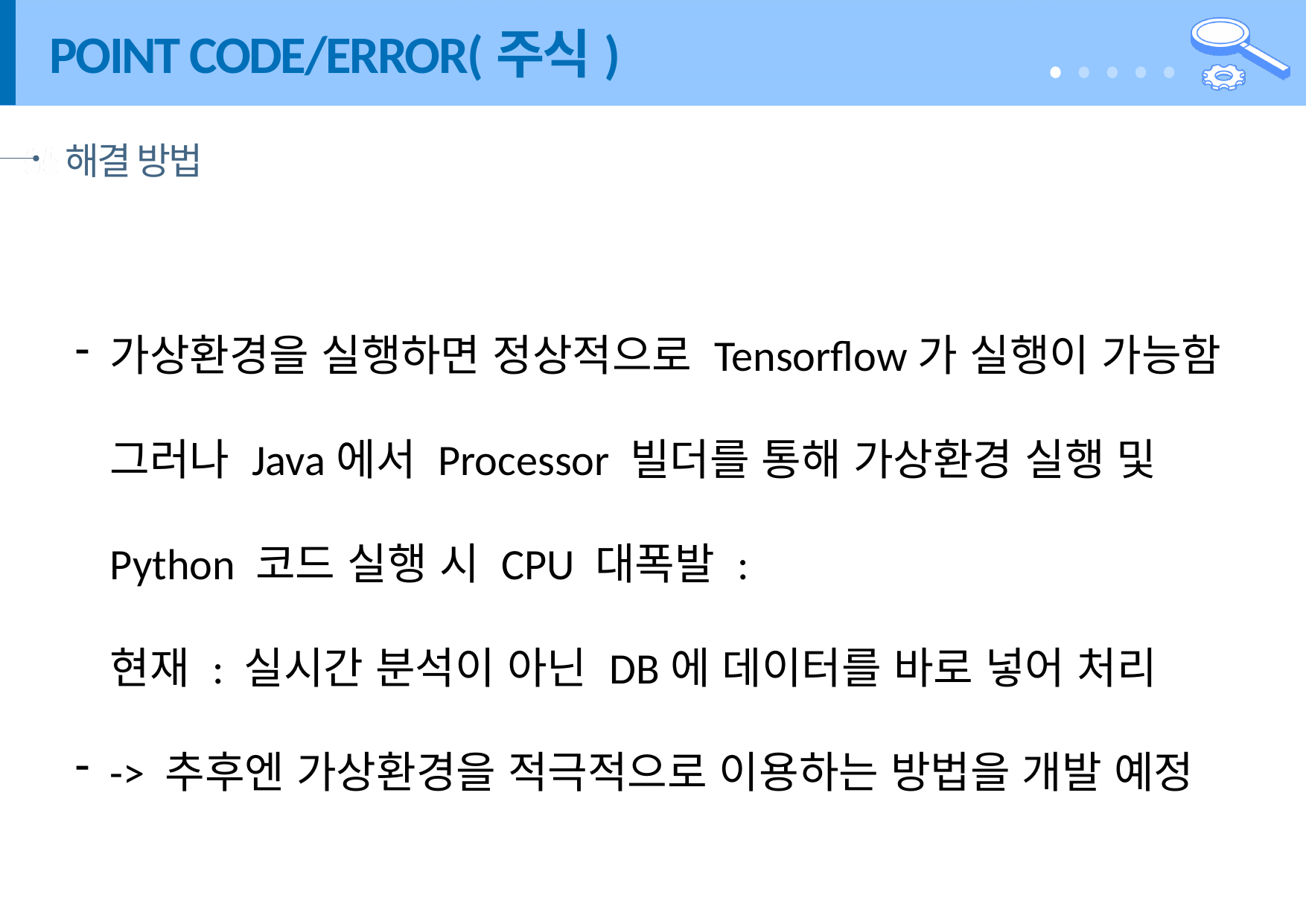

# POINT CODE/ERROR(주식)
해결 방법
가상환경을 실행하면 정상적으로 Tensorflow가 실행이 가능함
그러나 Java에서 Processor 빌더를 통해 가상환경 실행 및
Python 코드 실행 시 CPU 대폭발 :
현재 : 실시간 분석이 아닌 DB에 데이터를 바로 넣어 처리
-> 추후엔 가상환경을 적극적으로 이용하는 방법을 개발 예정